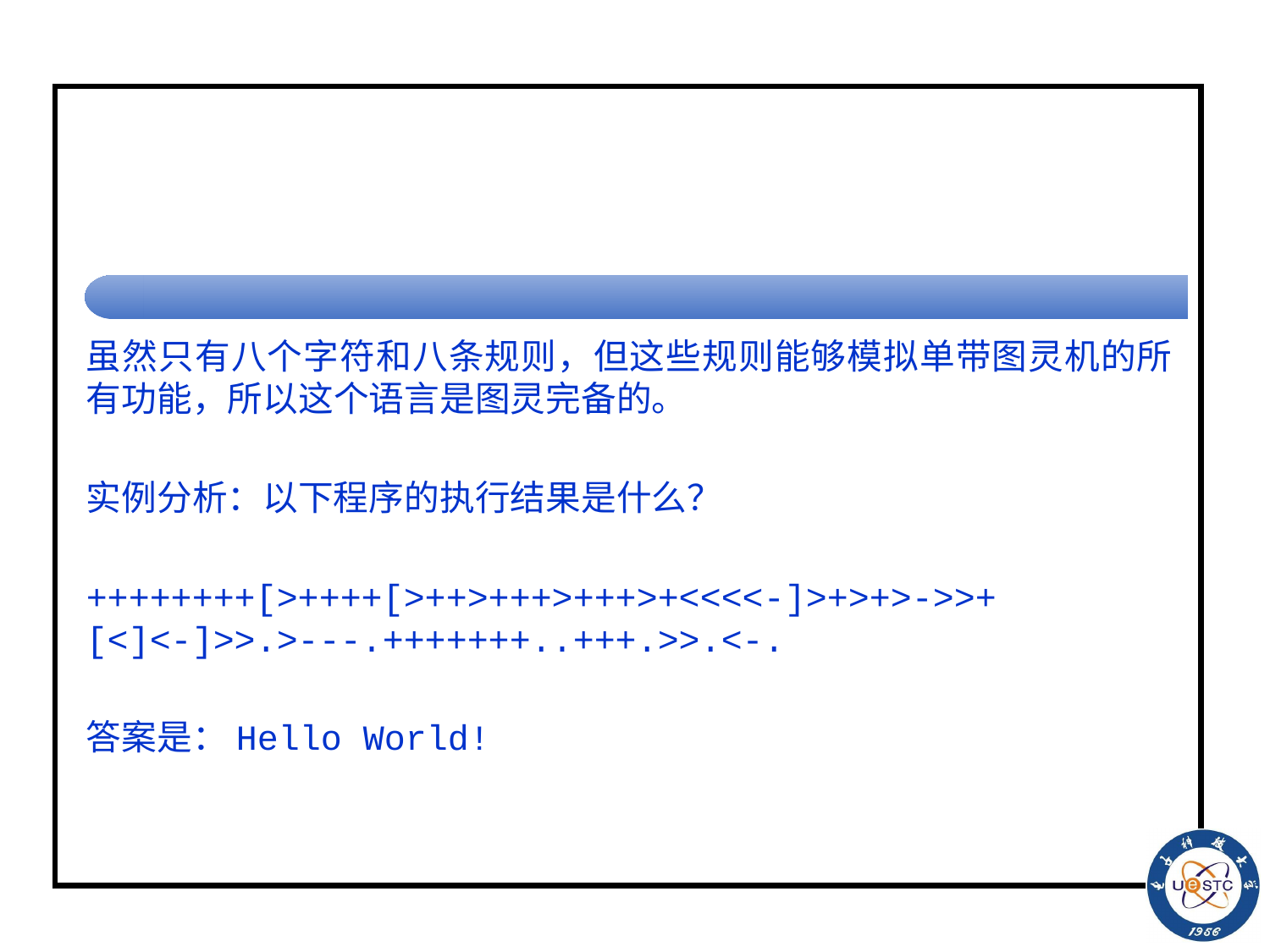

#
虽然只有八个字符和八条规则，但这些规则能够模拟单带图灵机的所有功能，所以这个语言是图灵完备的。

实例分析：以下程序的执行结果是什么？

++++++++[>++++[>++>+++>+++>+<<<<-]>+>+>->>+[<]<-]>>.>---.+++++++..+++.>>.<-.

答案是：Hello World!